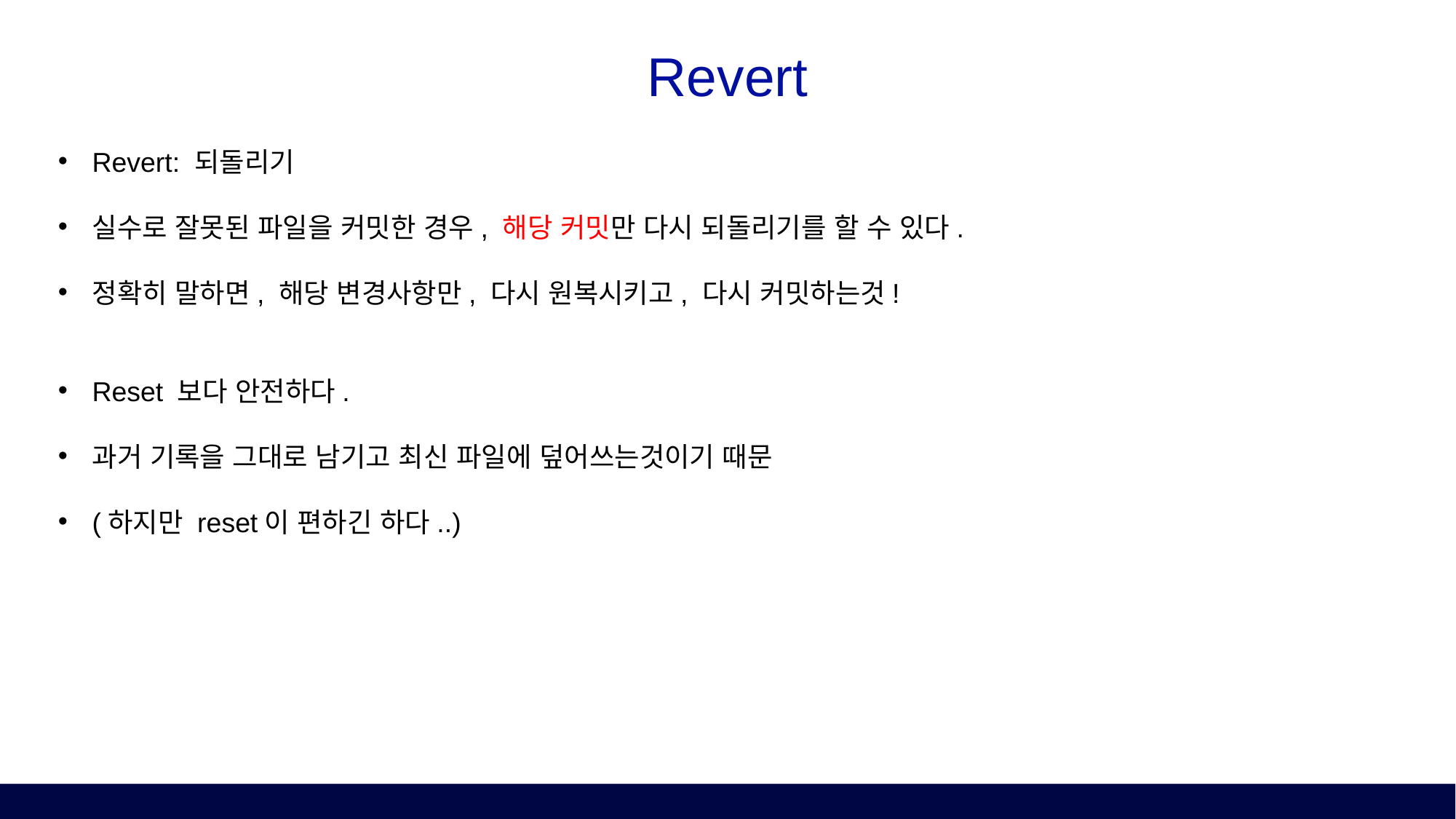

# Revert
Revert: 되돌리기

실수로 잘못된 파일을 커밋한 경우, 해당 커밋만 다시 되돌리기를 할 수 있다.

정확히 말하면, 해당 변경사항만, 다시 원복시키고, 다시 커밋하는것!

Reset 보다 안전하다.

과거 기록을 그대로 남기고 최신 파일에 덮어쓰는것이기 때문

(하지만 reset이 편하긴 하다..)